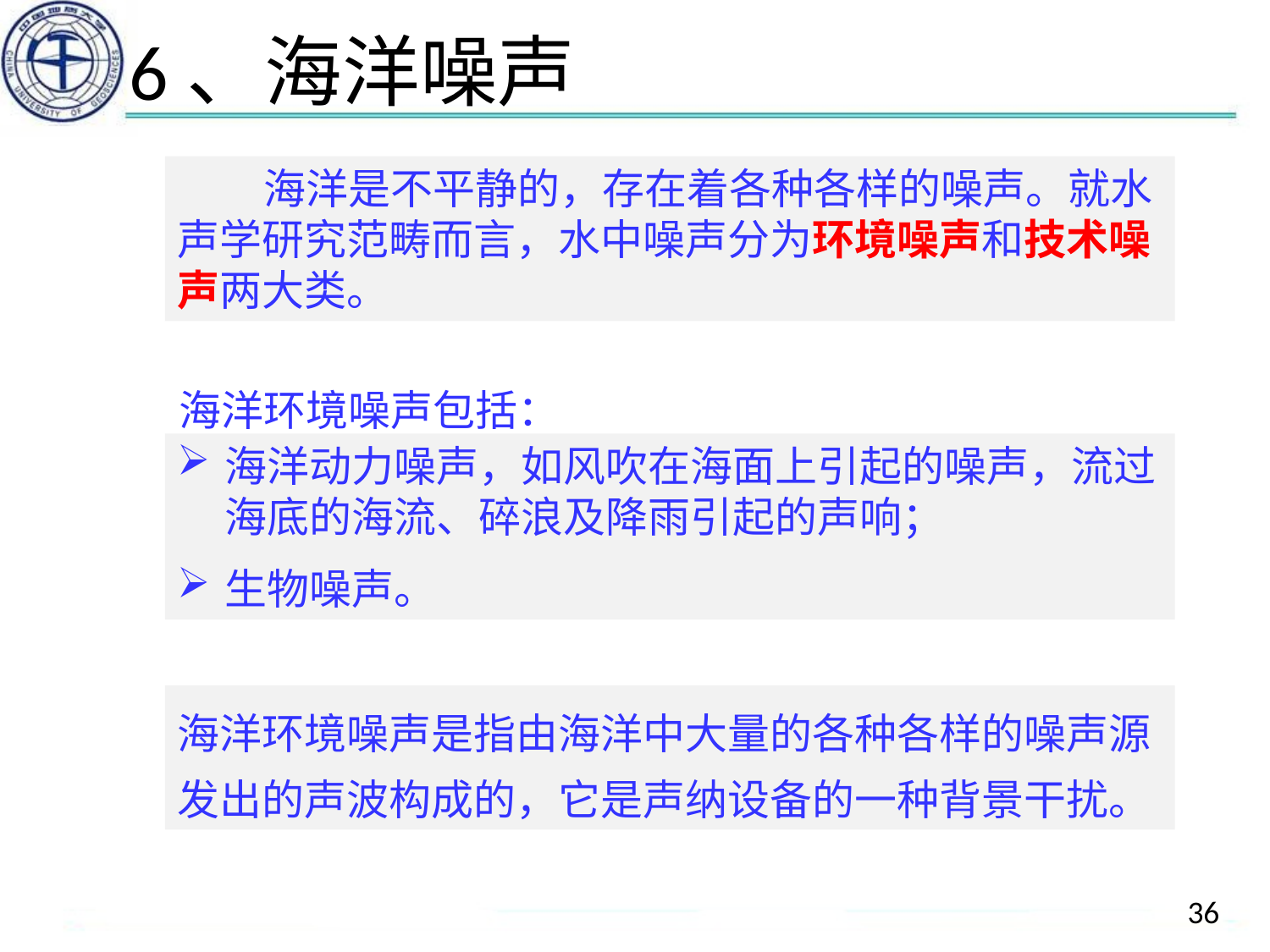

# 6、海洋噪声

        海洋是不平静的，存在着各种各样的噪声。就水声学研究范畴而言，水中噪声分为环境噪声和技术噪声两大类。
海洋环境噪声包括：
海洋动力噪声，如风吹在海面上引起的噪声，流过海底的海流、碎浪及降雨引起的声响；
生物噪声。
海洋环境噪声是指由海洋中大量的各种各样的噪声源发出的声波构成的，它是声纳设备的一种背景干扰。
36